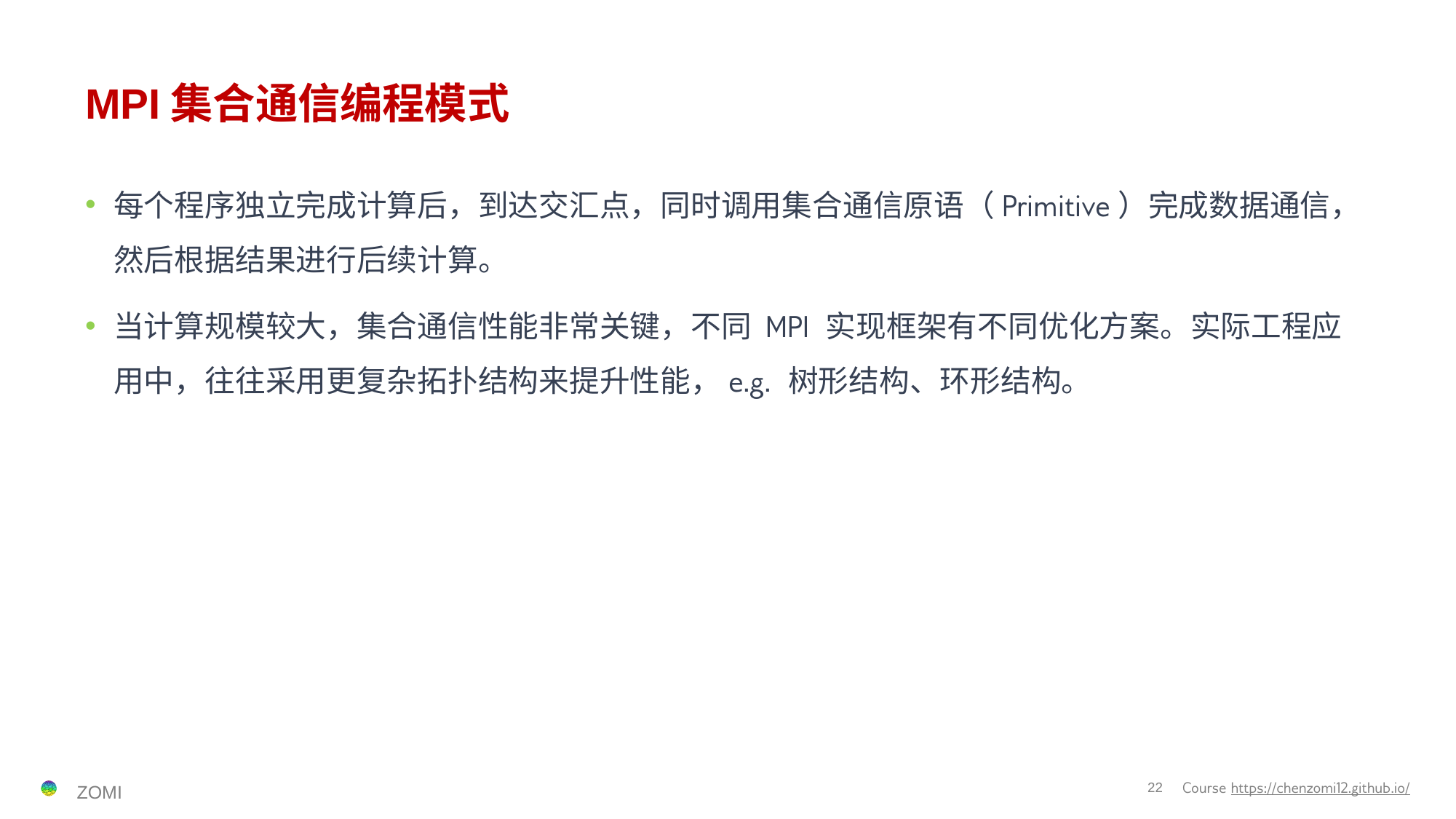

# MPI集合通信编程模式
每个程序独立完成计算后，到达交汇点，同时调用集合通信原语（Primitive）完成数据通信，然后根据结果进行后续计算。
当计算规模较大，集合通信性能非常关键，不同 MPI 实现框架有不同优化方案。实际工程应用中，往往采用更复杂拓扑结构来提升性能，e.g. 树形结构、环形结构。